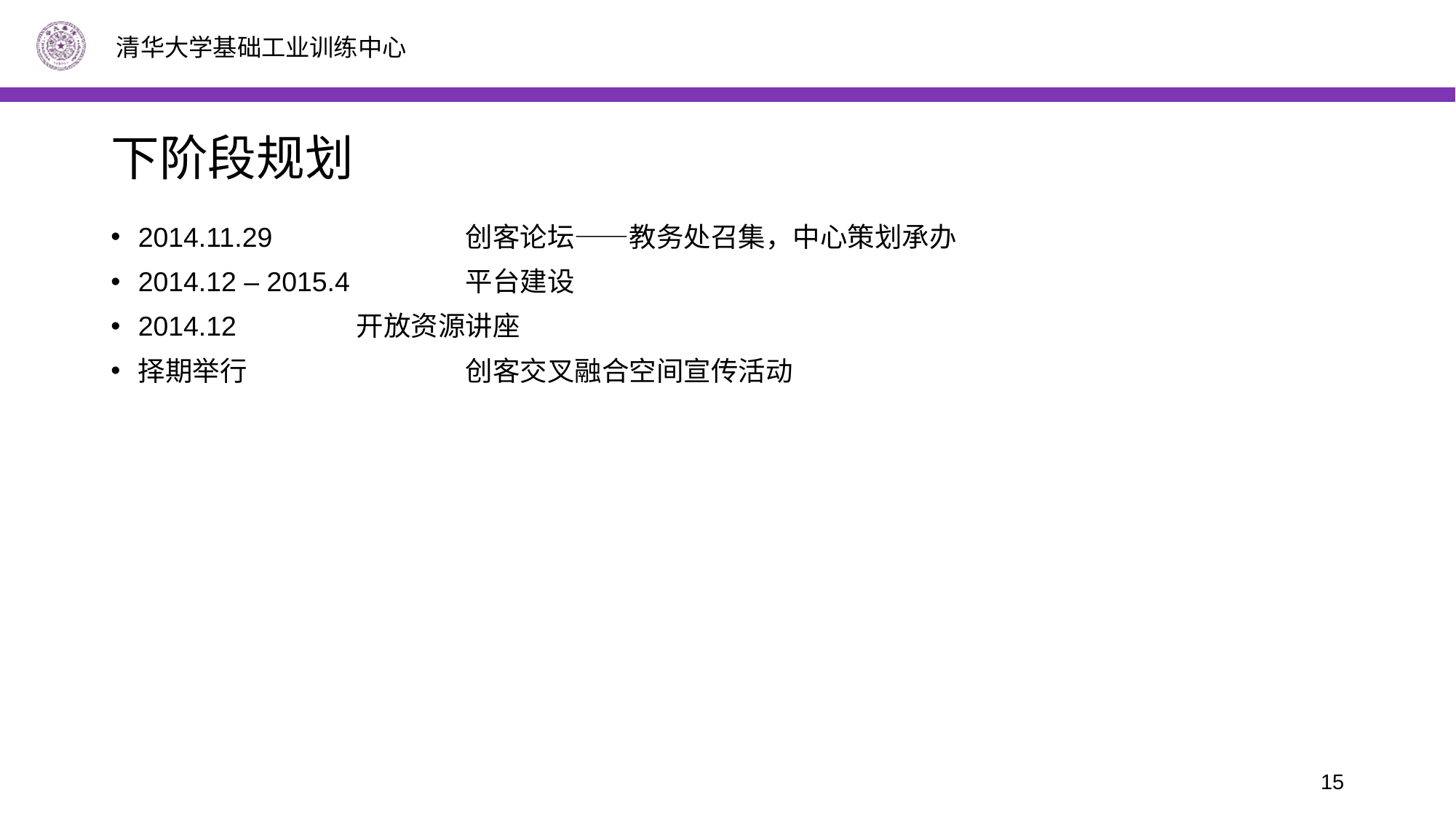

# 下阶段规划
2014.11.29		创客论坛——教务处召集，中心策划承办
2014.12 – 2015.4 	平台建设
2014.12		开放资源讲座
择期举行		创客交叉融合空间宣传活动
15